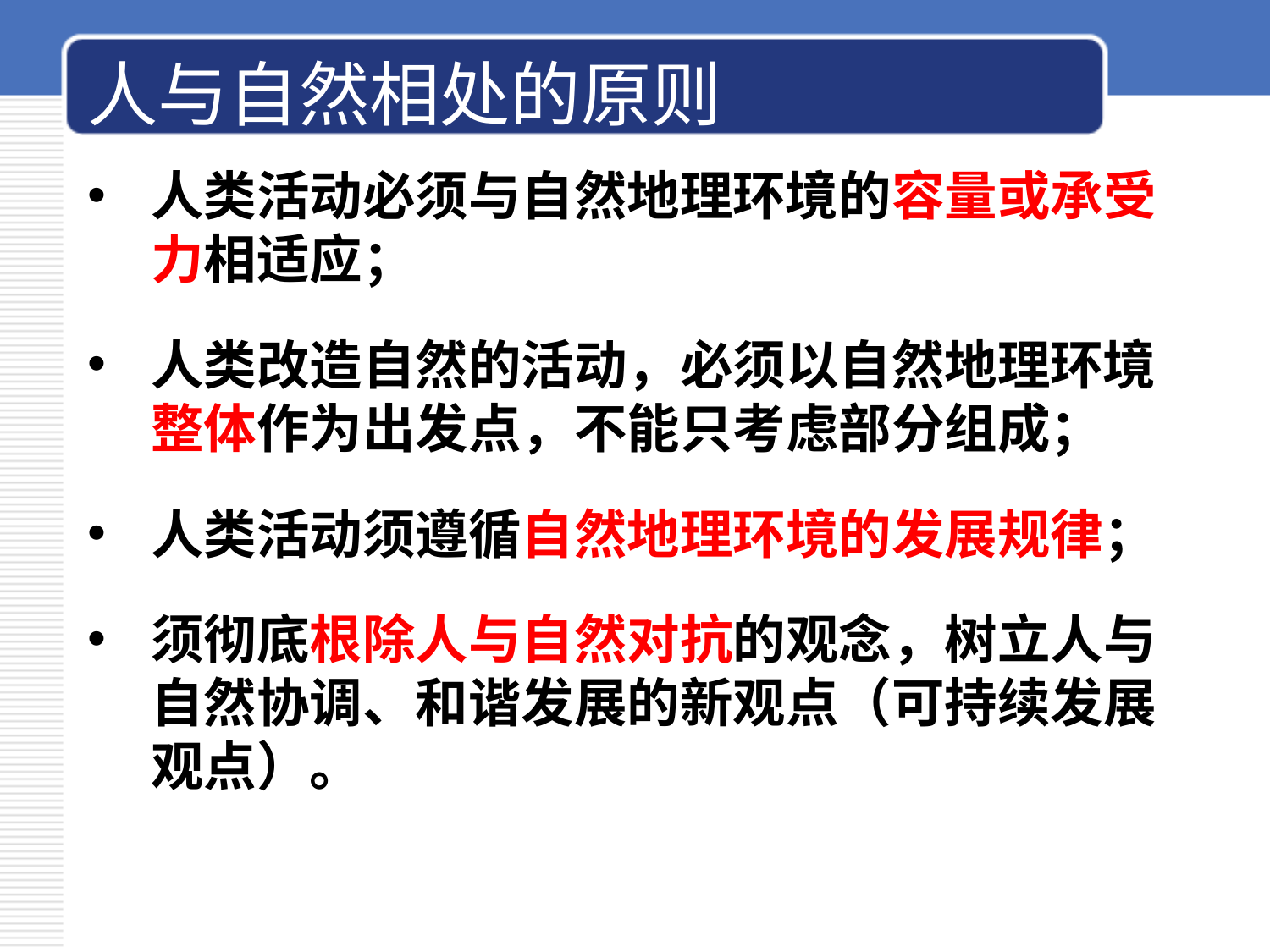

# 人与自然相处的原则
人类活动必须与自然地理环境的容量或承受力相适应；
人类改造自然的活动，必须以自然地理环境整体作为出发点，不能只考虑部分组成；
人类活动须遵循自然地理环境的发展规律；
须彻底根除人与自然对抗的观念，树立人与自然协调、和谐发展的新观点（可持续发展观点）。